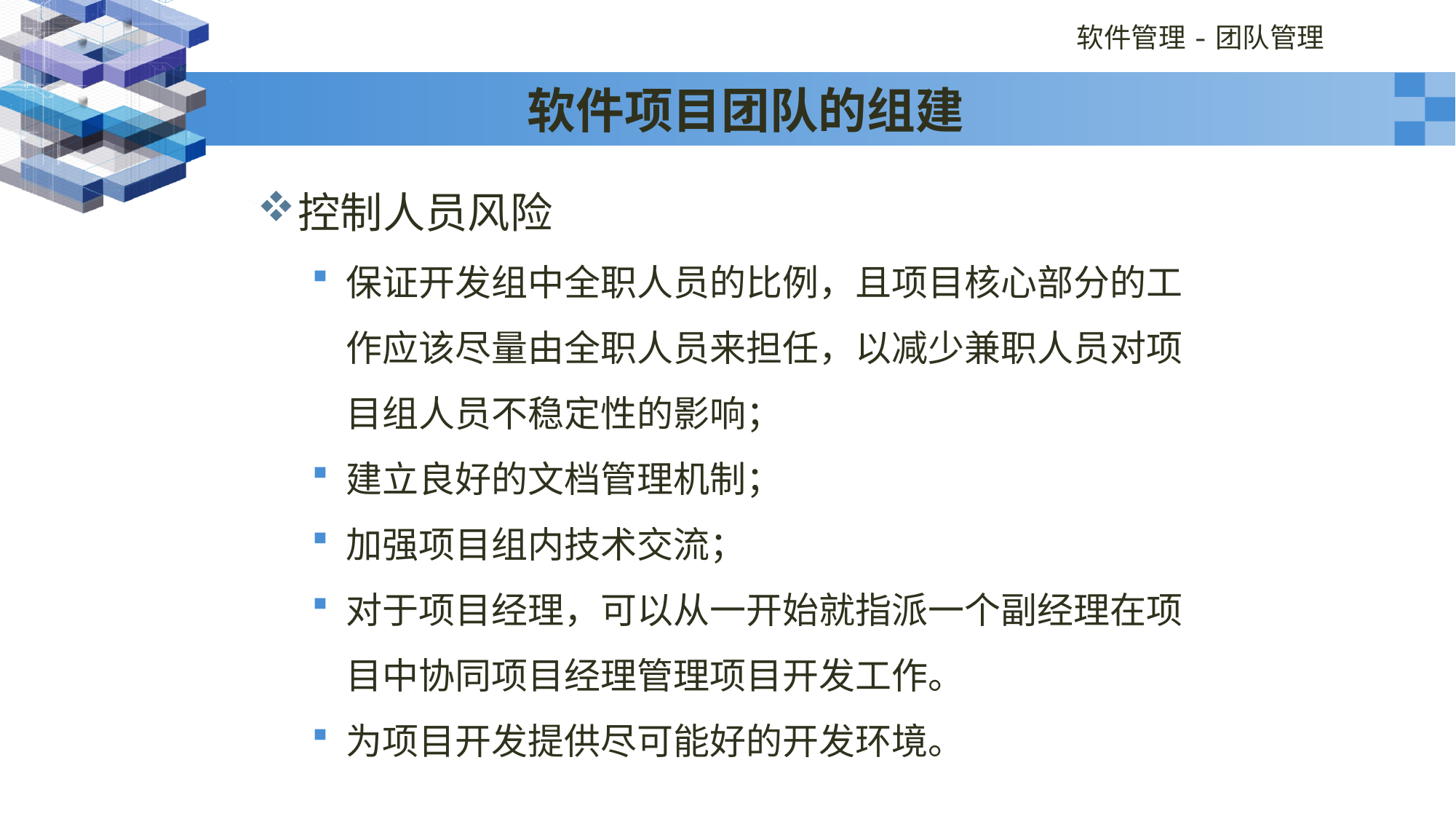

# 软件项目团队的组建
控制人员风险
保证开发组中全职人员的比例，且项目核心部分的工作应该尽量由全职人员来担任，以减少兼职人员对项目组人员不稳定性的影响；
建立良好的文档管理机制；
加强项目组内技术交流；
对于项目经理，可以从一开始就指派一个副经理在项目中协同项目经理管理项目开发工作。
为项目开发提供尽可能好的开发环境。